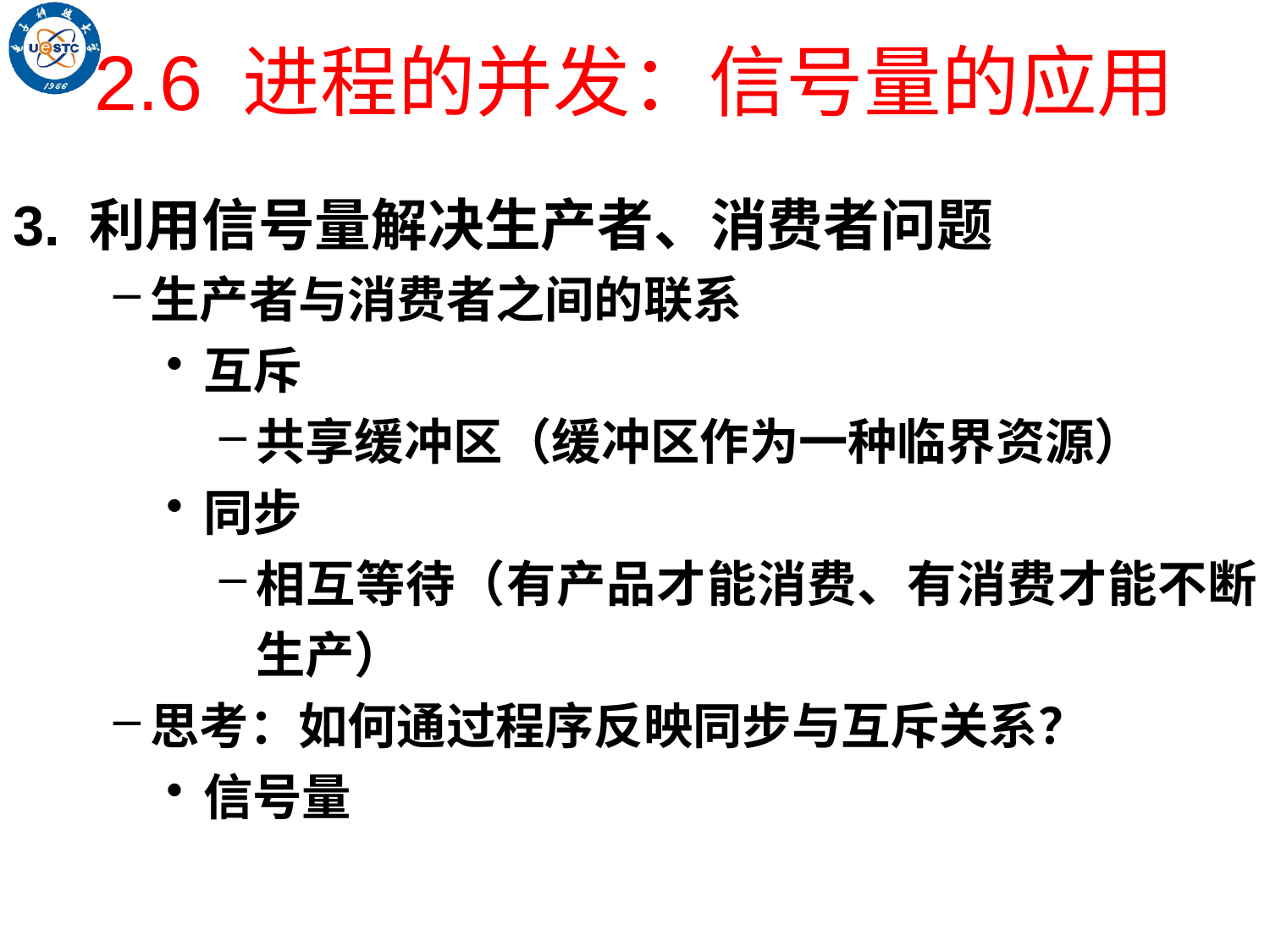

# 2.6 进程的并发：信号量的应用
3. 利用信号量解决生产者、消费者问题
生产者与消费者之间的联系
互斥
共享缓冲区（缓冲区作为一种临界资源）
同步
相互等待（有产品才能消费、有消费才能不断生产）
思考：如何通过程序反映同步与互斥关系？
信号量